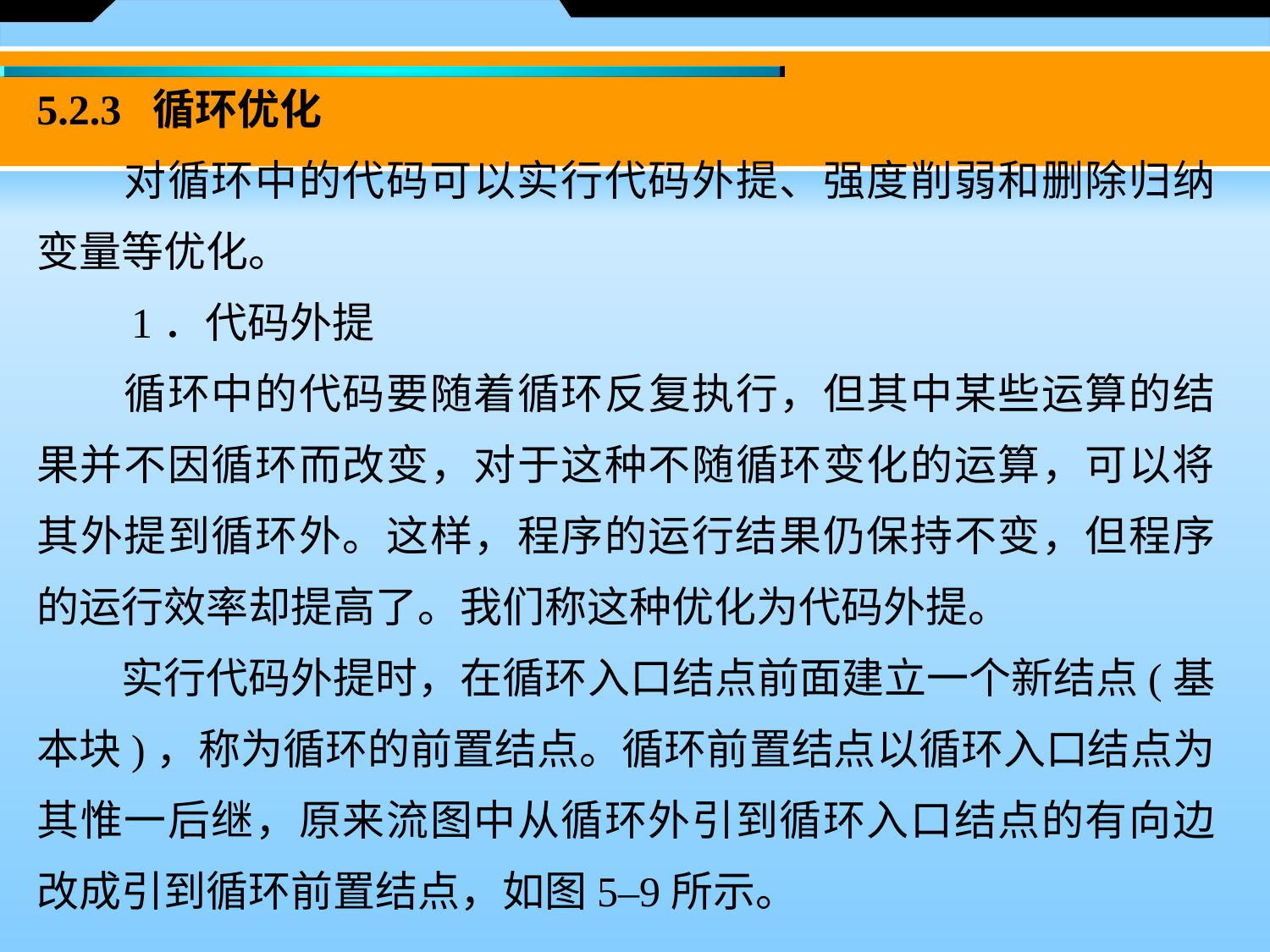

5.2.3  循环优化
　　对循环中的代码可以实行代码外提、强度削弱和删除归纳变量等优化。
　　1．代码外提
　　循环中的代码要随着循环反复执行，但其中某些运算的结果并不因循环而改变，对于这种不随循环变化的运算，可以将其外提到循环外。这样，程序的运行结果仍保持不变，但程序的运行效率却提高了。我们称这种优化为代码外提。
　　实行代码外提时，在循环入口结点前面建立一个新结点(基本块)，称为循环的前置结点。循环前置结点以循环入口结点为其惟一后继，原来流图中从循环外引到循环入口结点的有向边改成引到循环前置结点，如图5–9所示。